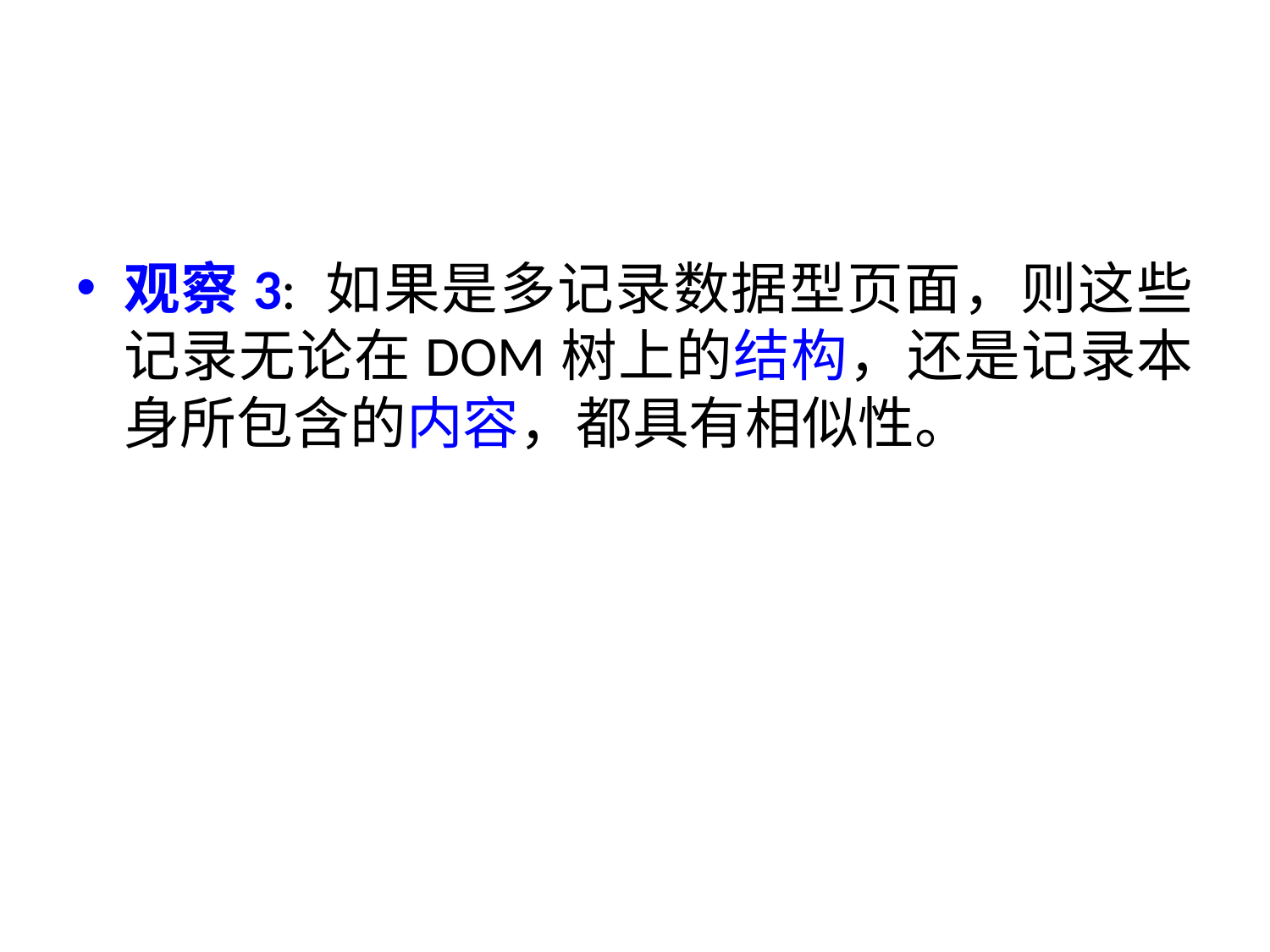

#
观察3: 如果是多记录数据型页面，则这些记录无论在DOM树上的结构，还是记录本身所包含的内容，都具有相似性。